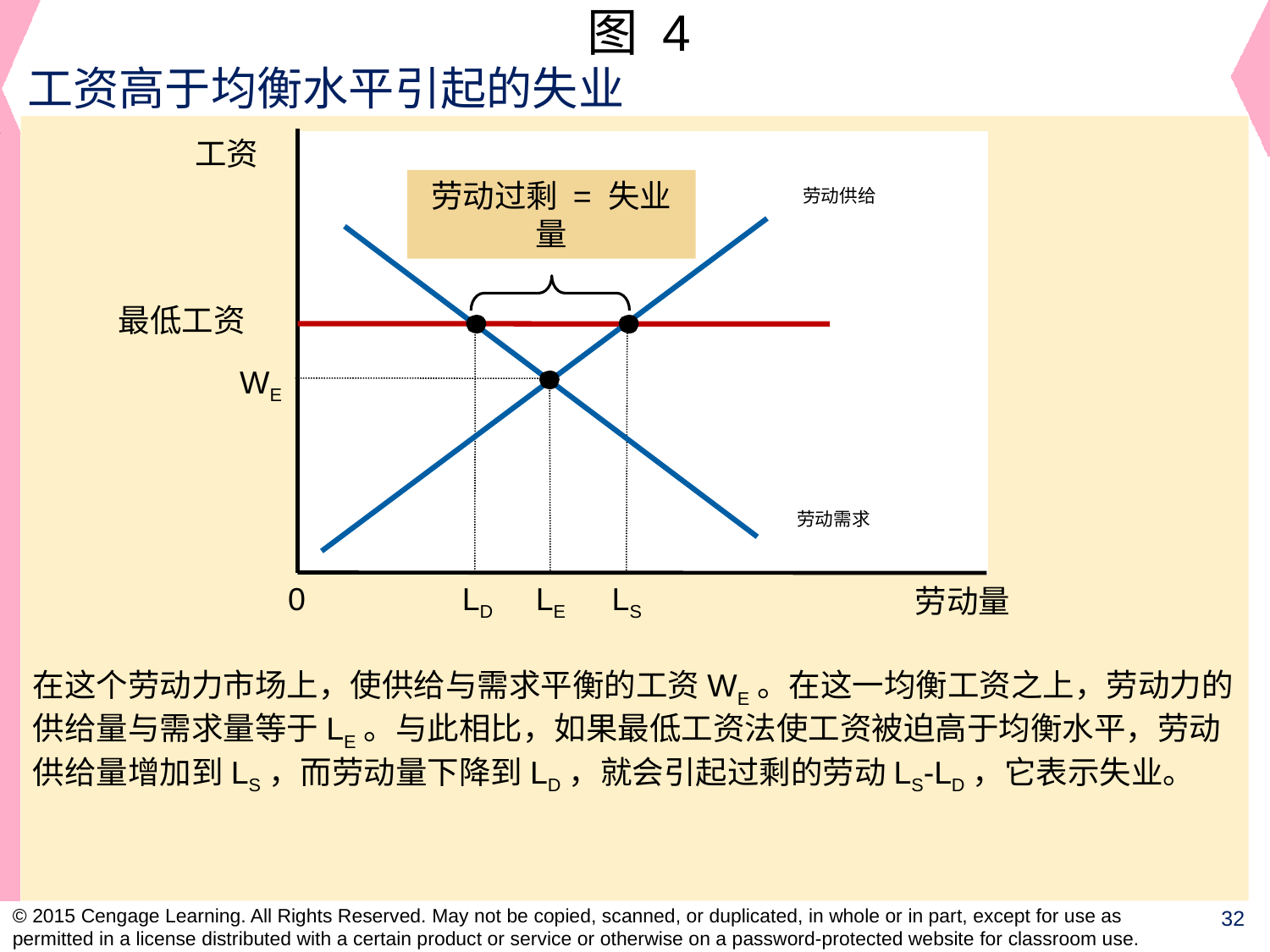

图 4
工资高于均衡水平引起的失业
工资

劳动供给
劳动过剩 = 失业量

劳动需求
最低工资

LS
LD
WE

LE
0
劳动量
在这个劳动力市场上，使供给与需求平衡的工资WE。在这一均衡工资之上，劳动力的供给量与需求量等于LE。与此相比，如果最低工资法使工资被迫高于均衡水平，劳动供给量增加到LS，而劳动量下降到LD，就会引起过剩的劳动LS-LD，它表示失业。
32
© 2015 Cengage Learning. All Rights Reserved. May not be copied, scanned, or duplicated, in whole or in part, except for use as permitted in a license distributed with a certain product or service or otherwise on a password-protected website for classroom use.